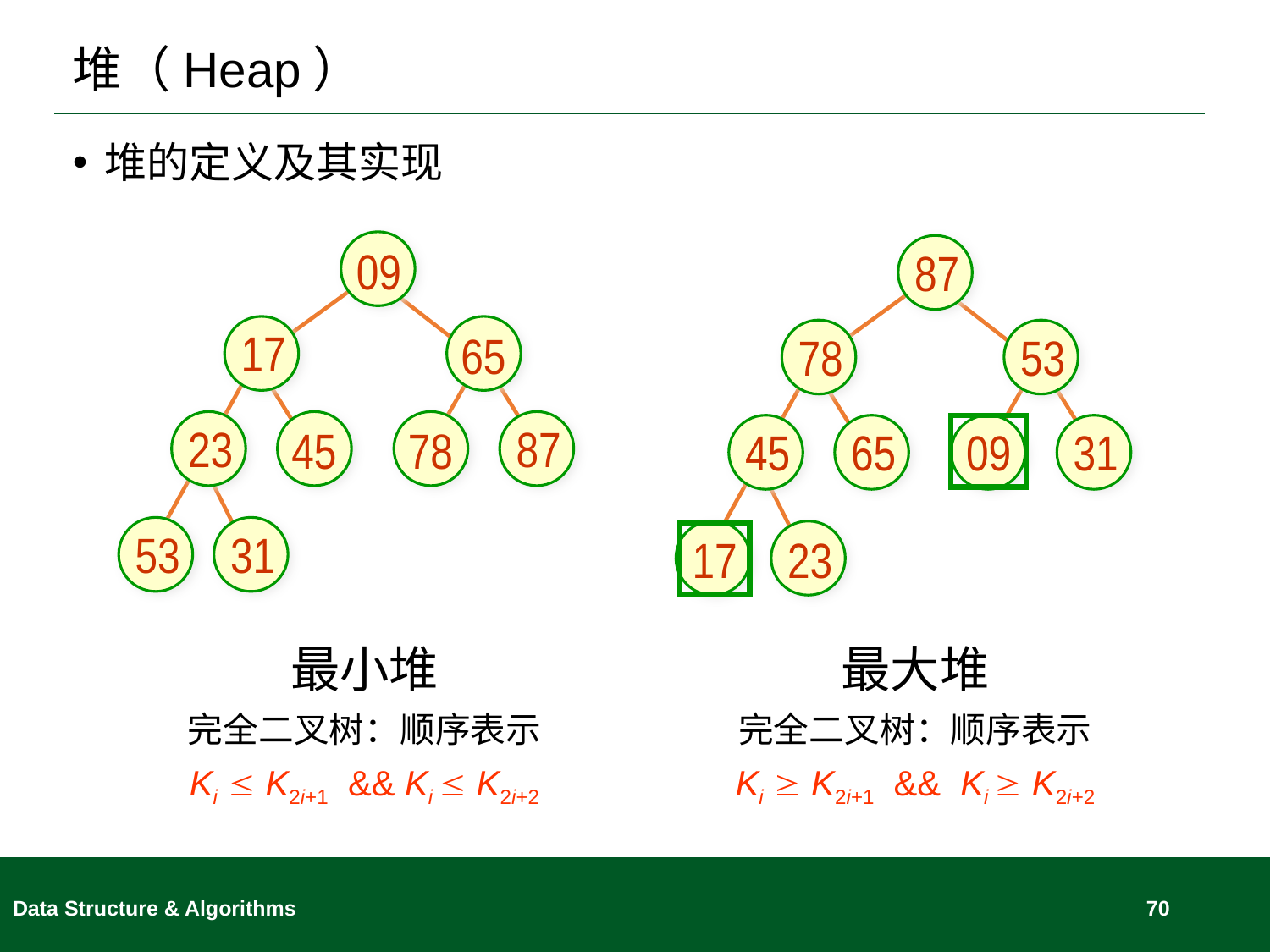

# 堆（Heap）
堆的定义及其实现

09

87

17

65

78

53

23

87
45
78

45

65

09

31

53

31

17
23
最小堆
完全二叉树：顺序表示
Ki ≤ K2i+1  && Ki ≤ K2i+2
最大堆
完全二叉树：顺序表示
Ki ≥ K2i+1  &&  Ki ≥ K2i+2
Data Structure & Algorithms
70